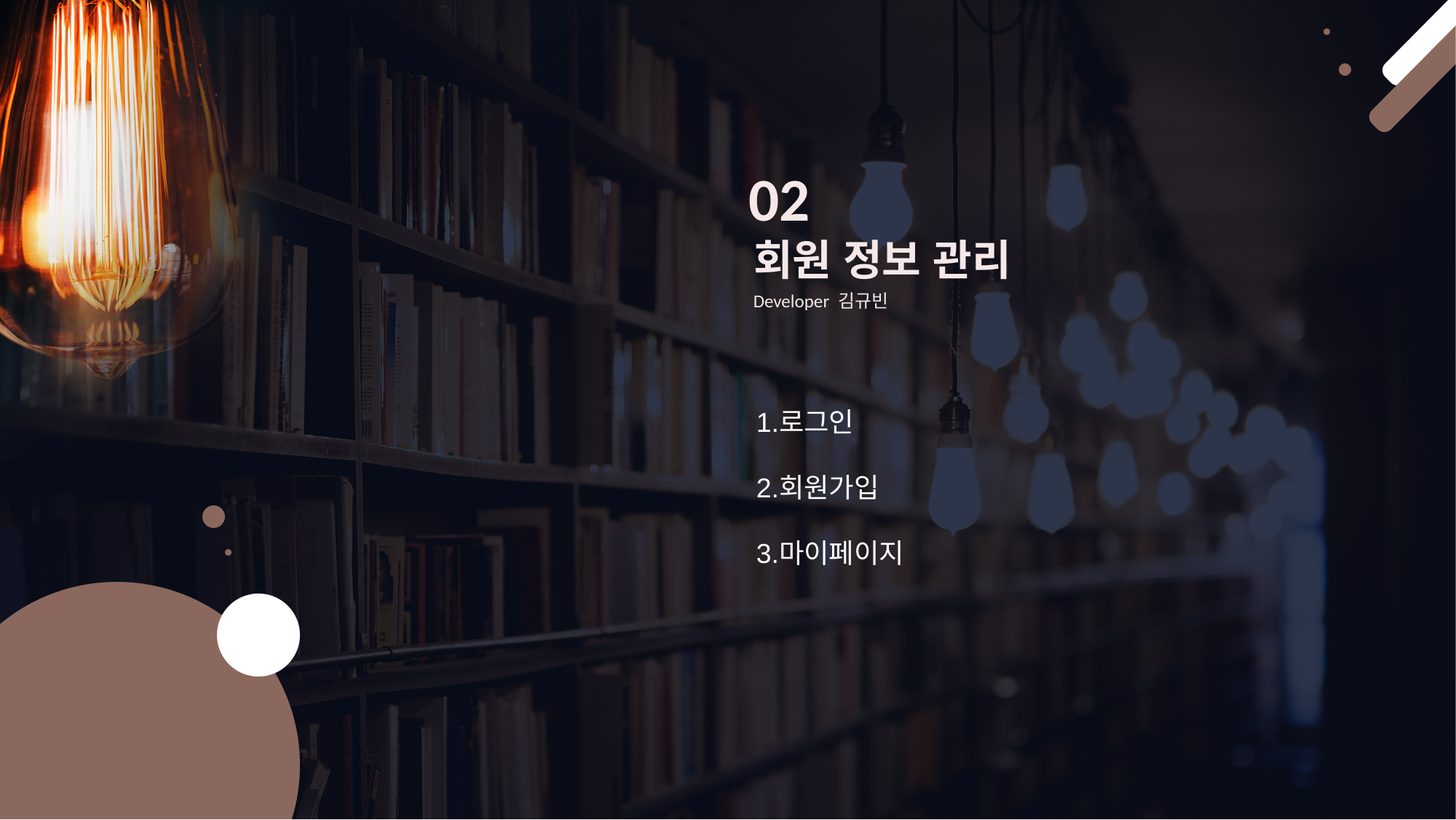

02
회원 정보 관리
Developer 김규빈
로그인
회원가입
마이페이지